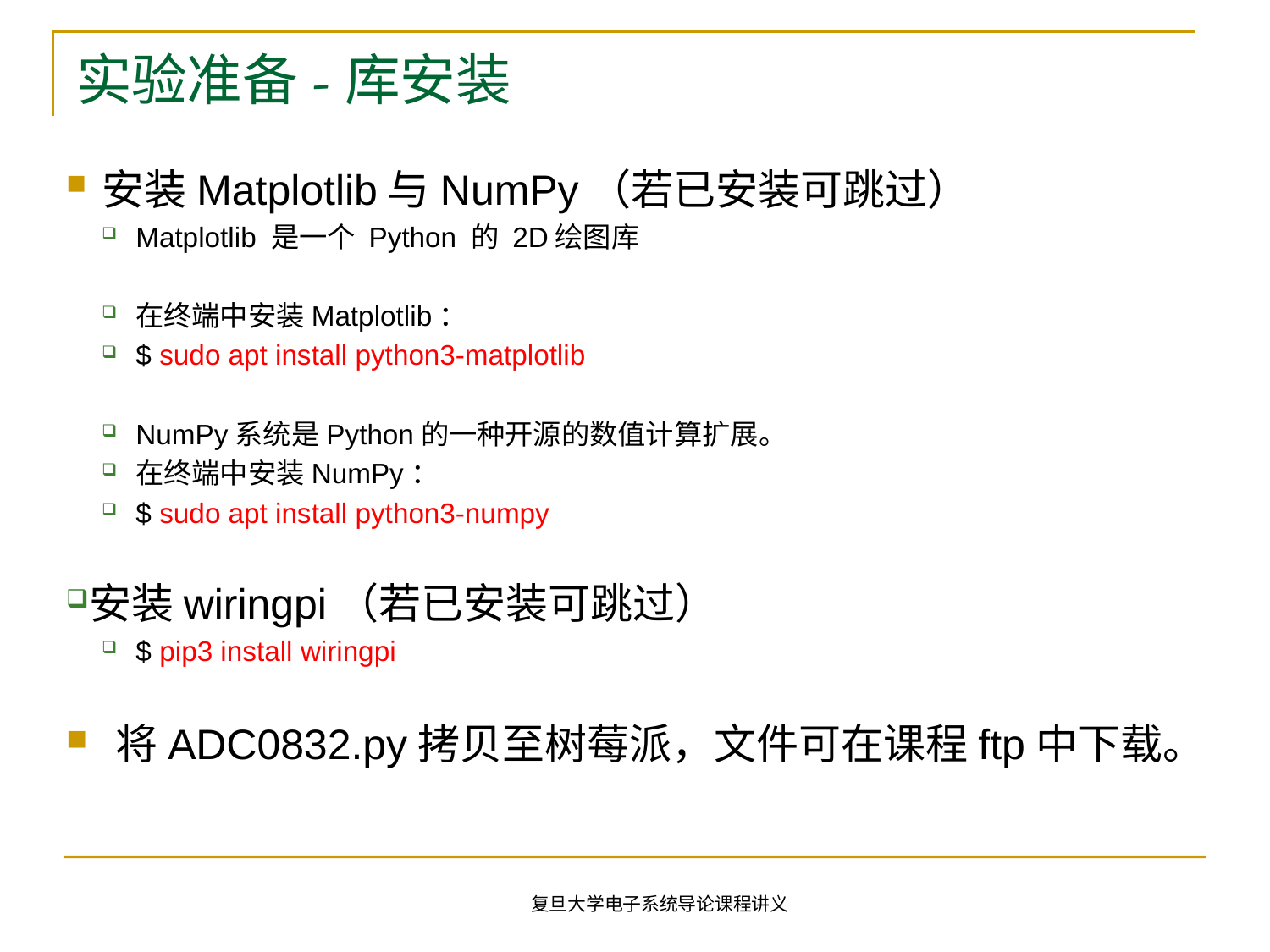

# 实验准备-库安装
安装Matplotlib与NumPy（若已安装可跳过）
Matplotlib 是一个 Python 的 2D绘图库

在终端中安装Matplotlib：
$ sudo apt install python3-matplotlib

NumPy系统是Python的一种开源的数值计算扩展。
在终端中安装NumPy：
$ sudo apt install python3-numpy

安装wiringpi（若已安装可跳过）
$ pip3 install wiringpi

将ADC0832.py拷贝至树莓派，文件可在课程ftp中下载。